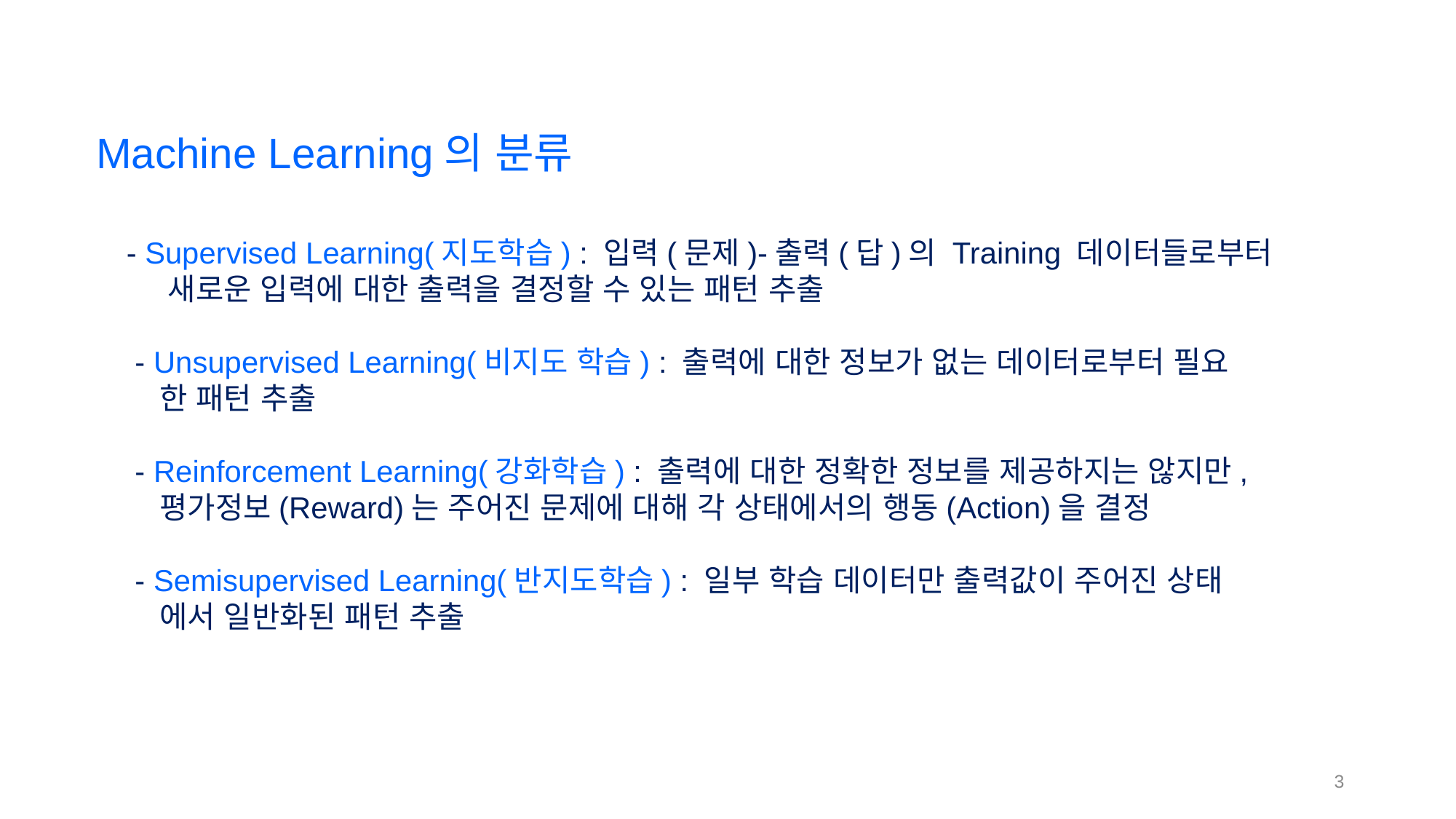

Machine Learning의 분류
- Supervised Learning(지도학습) : 입력(문제)-출력(답)의 Training 데이터들로부터
    새로운 입력에 대한 출력을 결정할 수 있는 패턴 추출

 - Unsupervised Learning(비지도 학습) : 출력에 대한 정보가 없는 데이터로부터 필요
   한 패턴 추출

 - Reinforcement Learning(강화학습) : 출력에 대한 정확한 정보를 제공하지는 않지만,
   평가정보(Reward)는 주어진 문제에 대해 각 상태에서의 행동(Action)을 결정

 - Semisupervised Learning(반지도학습) : 일부 학습 데이터만 출력값이 주어진 상태
   에서 일반화된 패턴 추출
3